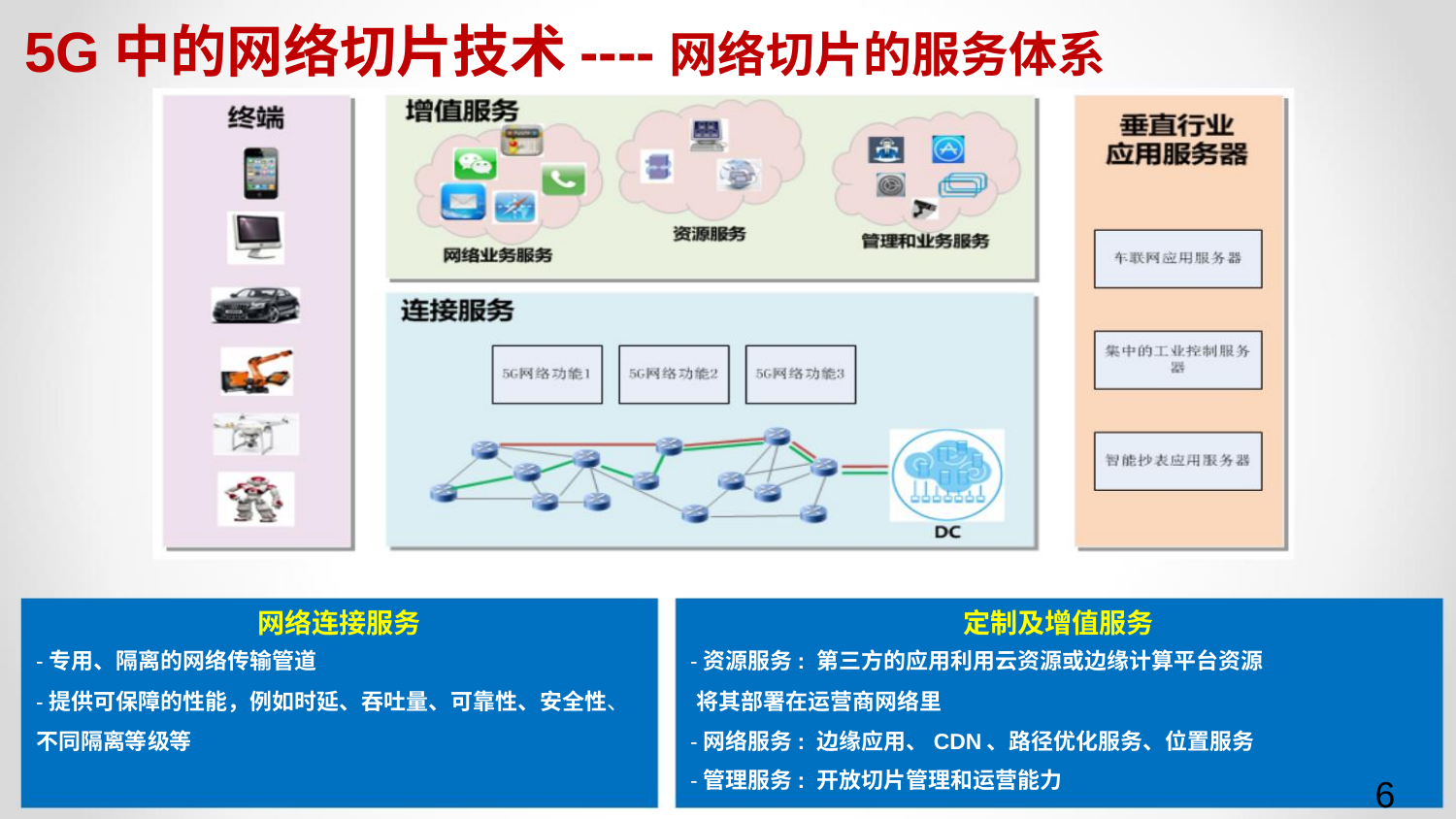

5G中的网络切片技术----网络切片的服务体系
网络连接服务
定制及增值服务
-专用、隔离的网络传输管道
-资源服务: 第三方的应用利用云资源或边缘计算平台资源
-提供可保障的性能，例如时延、吞吐量、可靠性、安全性、
将其部署在运营商网络里
不同隔离等级等
-网络服务: 边缘应用、CDN、路径优化服务、位置服务
-管理服务: 开放切片管理和运营能力
6